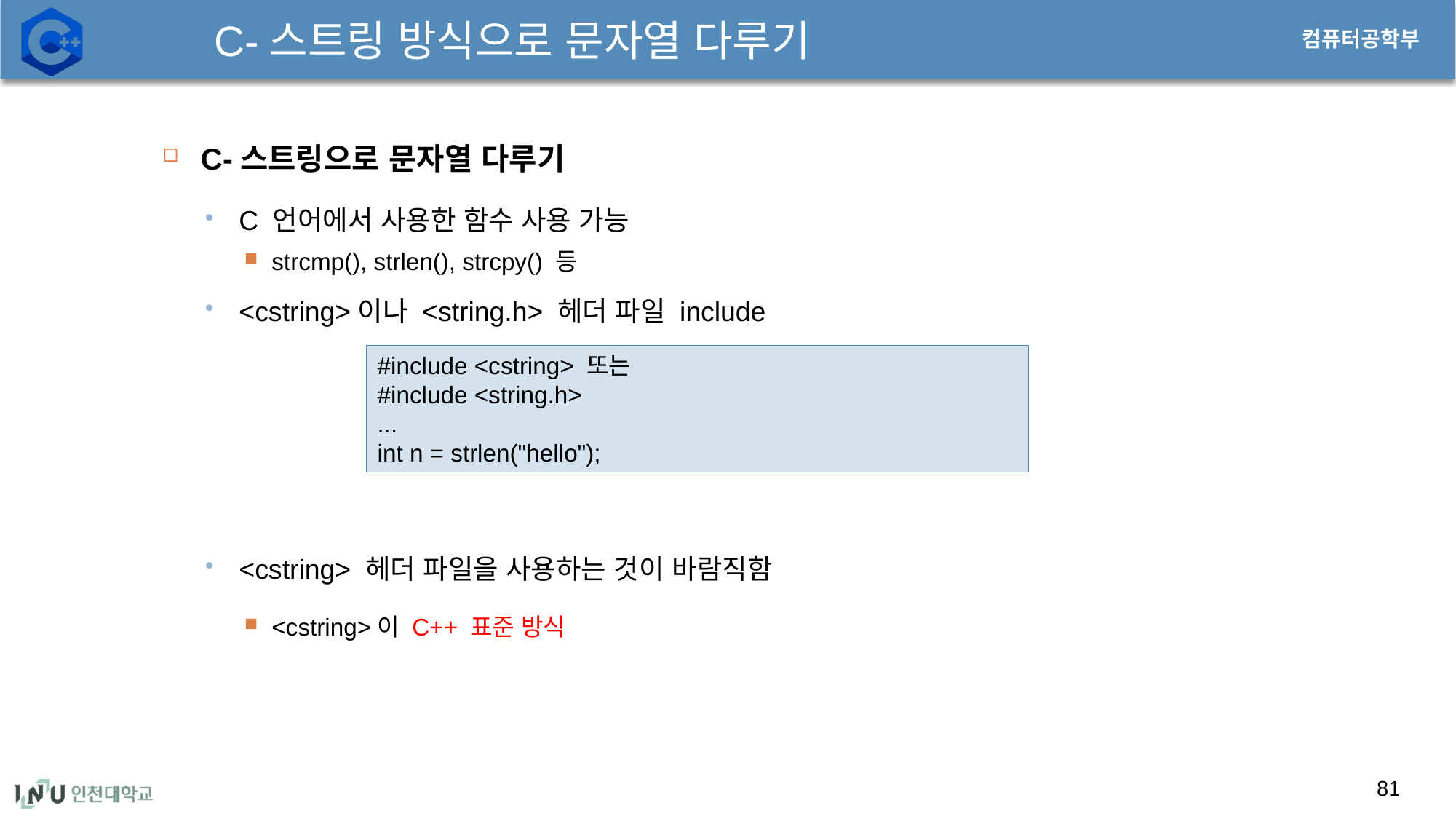

# C-스트링 방식으로 문자열 다루기
81
C-스트링으로 문자열 다루기
C 언어에서 사용한 함수 사용 가능
strcmp(), strlen(), strcpy() 등
<cstring>이나 <string.h> 헤더 파일 include

<cstring> 헤더 파일을 사용하는 것이 바람직함
<cstring>이 C++ 표준 방식
#include <cstring> 또는
#include <string.h>
...
int n = strlen("hello");